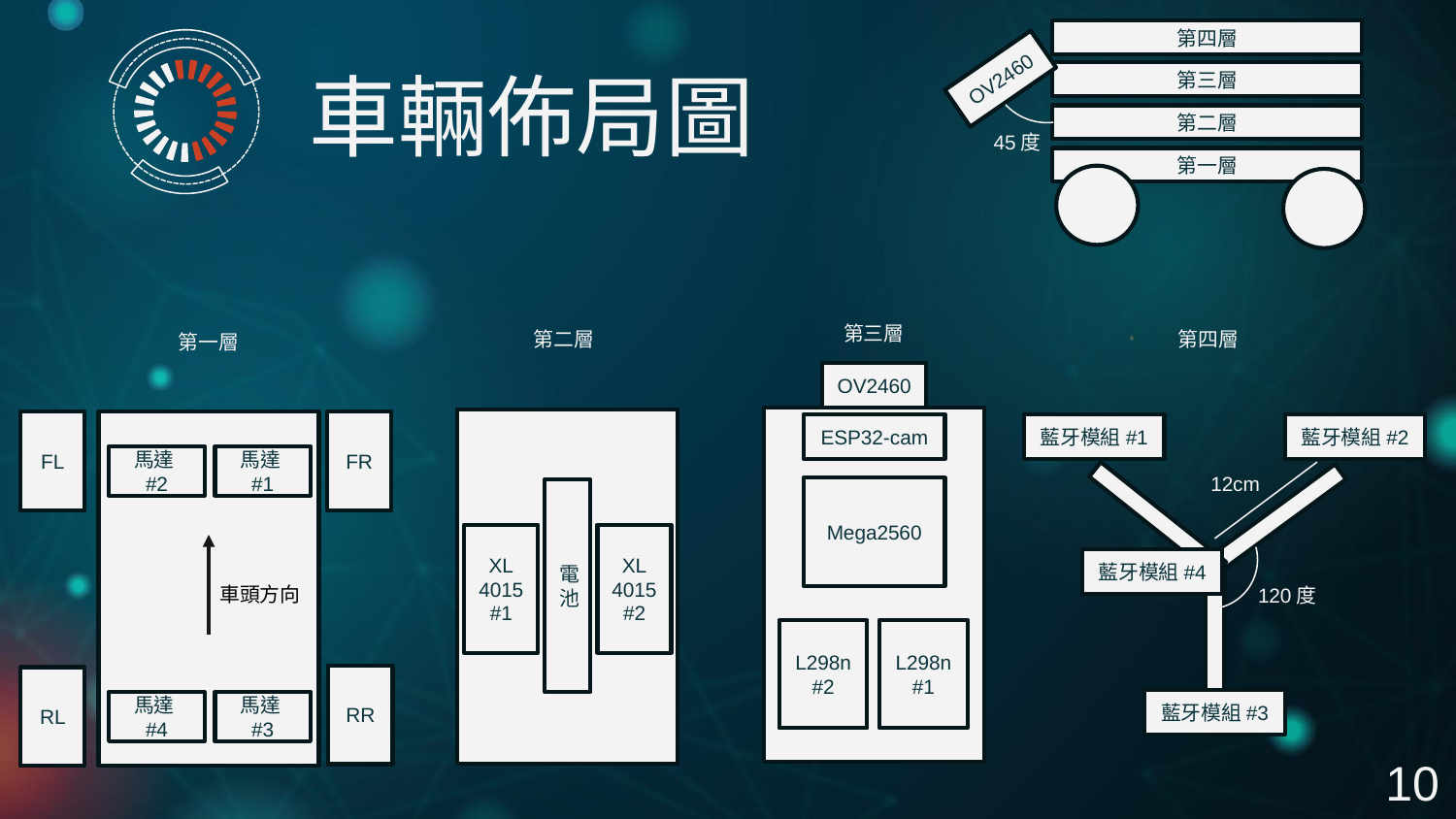

車輛佈局圖

第四層
OV2460
第三層
第二層
45度
第一層

第三層
第四層
第二層
第一層
OV2460

FL

FR
藍牙模組#2
ESP32-cam
藍牙模組#1

馬達#2
馬達#1
12cm
Mega2560
電池

XL
4015
#1
XL
4015
#2
藍牙模組#4

車頭方向
120度
L298n
#2
L298n
#1
RR
RL
藍牙模組#3
馬達#4
馬達#3